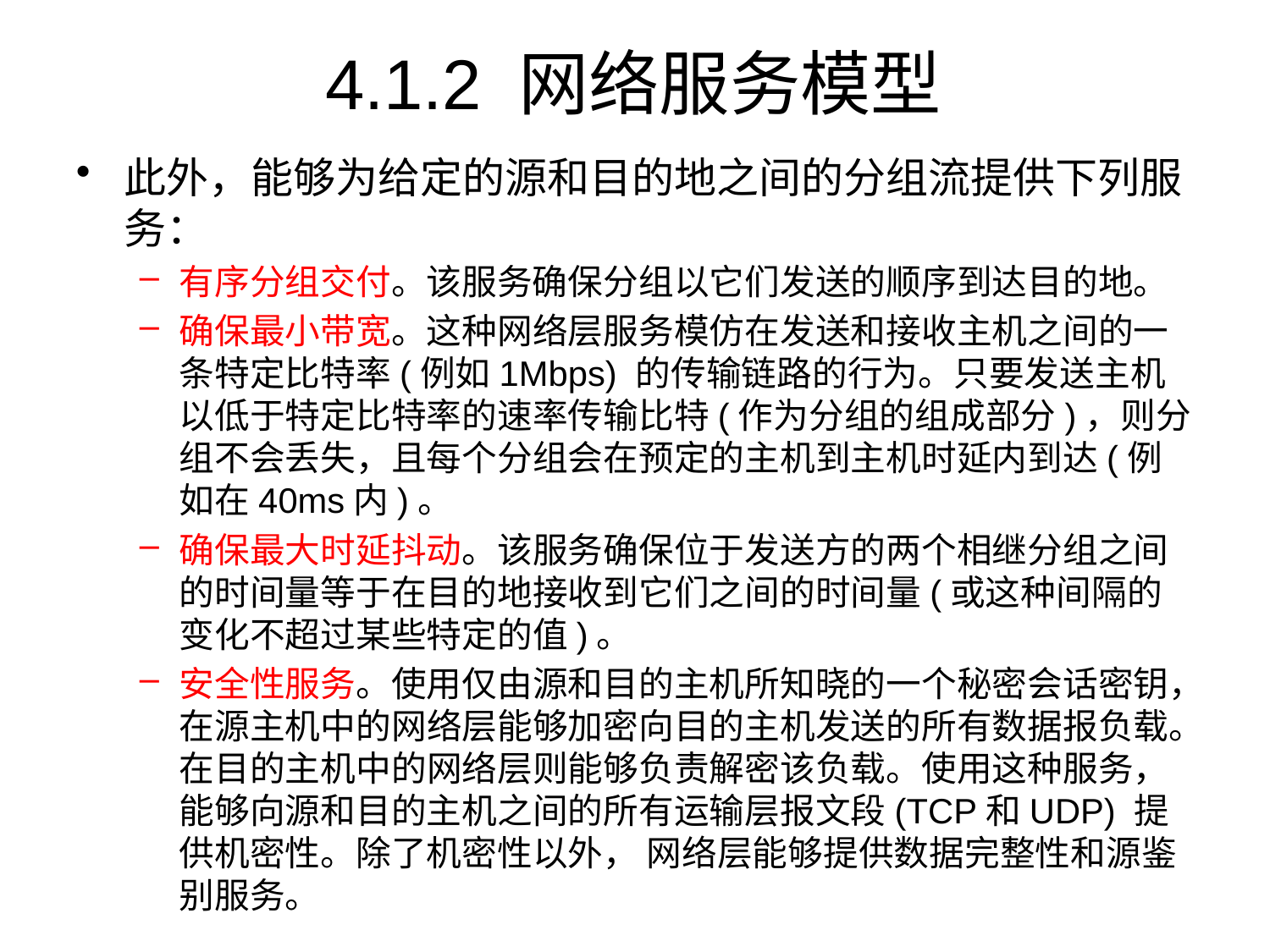

# 4.1.2 网络服务模型
此外，能够为给定的源和目的地之间的分组流提供下列服务：
有序分组交付。该服务确保分组以它们发送的顺序到达目的地。
确保最小带宽。这种网络层服务模仿在发送和接收主机之间的一条特定比特率(例如1Mbps) 的传输链路的行为。只要发送主机以低于特定比特率的速率传输比特(作为分组的组成部分)，则分组不会丢失，且每个分组会在预定的主机到主机时延内到达(例如在40ms内)。
确保最大时延抖动。该服务确保位于发送方的两个相继分组之间的时间量等于在目的地接收到它们之间的时间量(或这种间隔的变化不超过某些特定的值)。
安全性服务。使用仅由源和目的主机所知晓的一个秘密会话密钥，在源主机中的网络层能够加密向目的主机发送的所有数据报负载。在目的主机中的网络层则能够负责解密该负载。使用这种服务， 能够向源和目的主机之间的所有运输层报文段(TCP和UDP) 提供机密性。除了机密性以外， 网络层能够提供数据完整性和源鉴别服务。